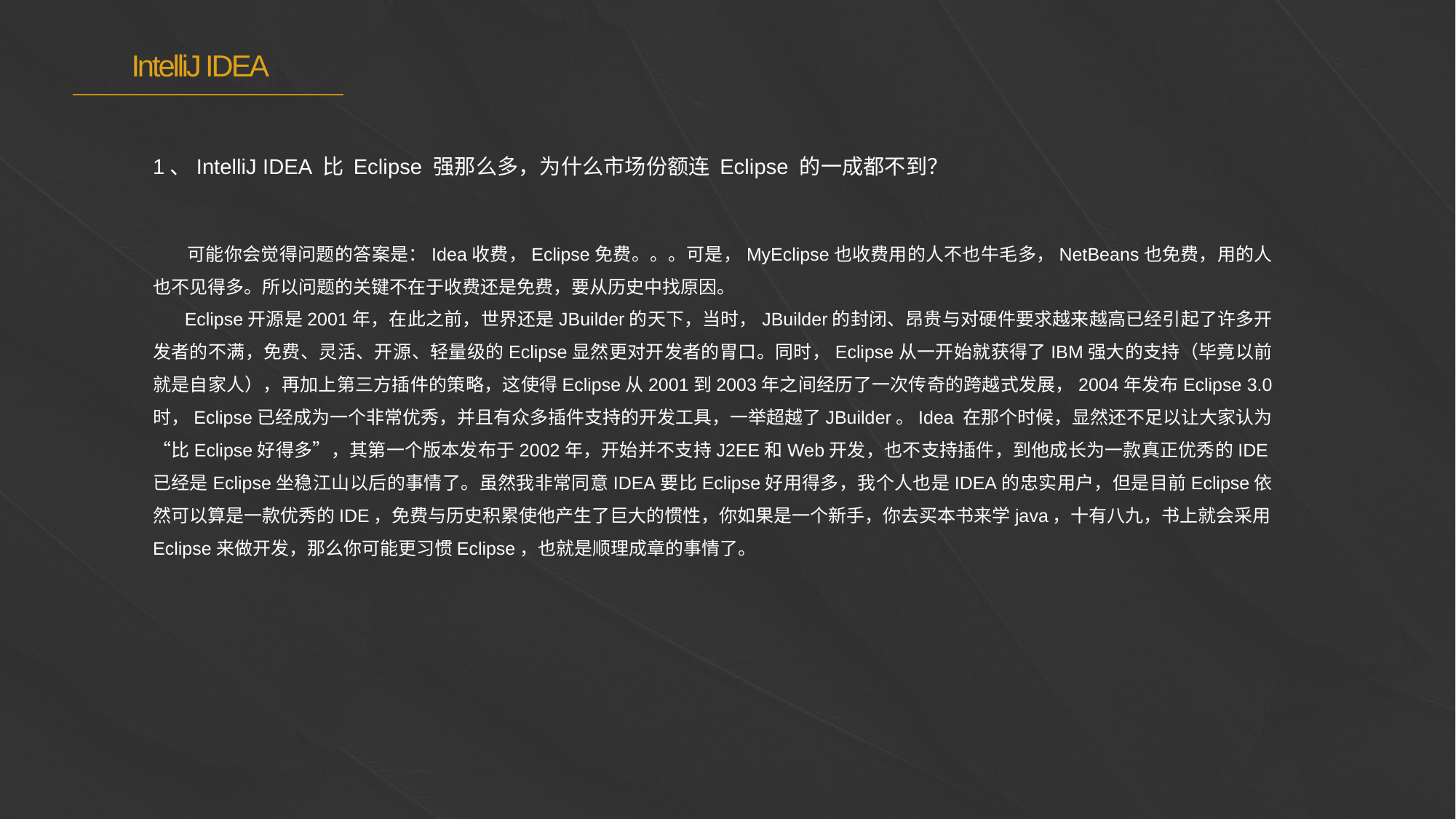

IntelliJ IDEA

1、IntelliJ IDEA 比 Eclipse 强那么多，为什么市场份额连 Eclipse 的一成都不到？
e7d195523061f1c0205959036996ad55c215b892a7aac5c0B9ADEF7896FB48F2EF97163A2DE1401E1875DEDC438B7864AD24CA23553DBBBD975DAF4CAD4A2592689FFB6CEE59FFA55B2702D0E5EE29CDFC0DD98BC7D6A39A64D3162AEA17DB19B9B9A87D0E9A0C5838999CD047764B32476FB53FC54D3671B43638F8C25D9EC95BB52BCC6C1CB3F6DE41EB0266A54822
       可能你会觉得问题的答案是：Idea收费，Eclipse免费。。。可是，MyEclipse也收费用的人不也牛毛多，NetBeans也免费，用的人也不见得多。所以问题的关键不在于收费还是免费，要从历史中找原因。
      Eclipse开源是2001年，在此之前，世界还是JBuilder的天下，当时，JBuilder的封闭、昂贵与对硬件要求越来越高已经引起了许多开发者的不满，免费、灵活、开源、轻量级的Eclipse显然更对开发者的胃口。同时，Eclipse从一开始就获得了IBM强大的支持（毕竟以前就是自家人），再加上第三方插件的策略，这使得Eclipse从2001到2003年之间经历了一次传奇的跨越式发展，2004年发布Eclipse 3.0 时，Eclipse已经成为一个非常优秀，并且有众多插件支持的开发工具，一举超越了JBuilder。Idea 在那个时候，显然还不足以让大家认为“比Eclipse好得多”，其第一个版本发布于2002年，开始并不支持J2EE和Web开发，也不支持插件，到他成长为一款真正优秀的IDE已经是Eclipse坐稳江山以后的事情了。虽然我非常同意IDEA要比Eclipse好用得多，我个人也是IDEA的忠实用户，但是目前Eclipse依然可以算是一款优秀的IDE，免费与历史积累使他产生了巨大的惯性，你如果是一个新手，你去买本书来学java，十有八九，书上就会采用Eclipse来做开发，那么你可能更习惯Eclipse，也就是顺理成章的事情了。